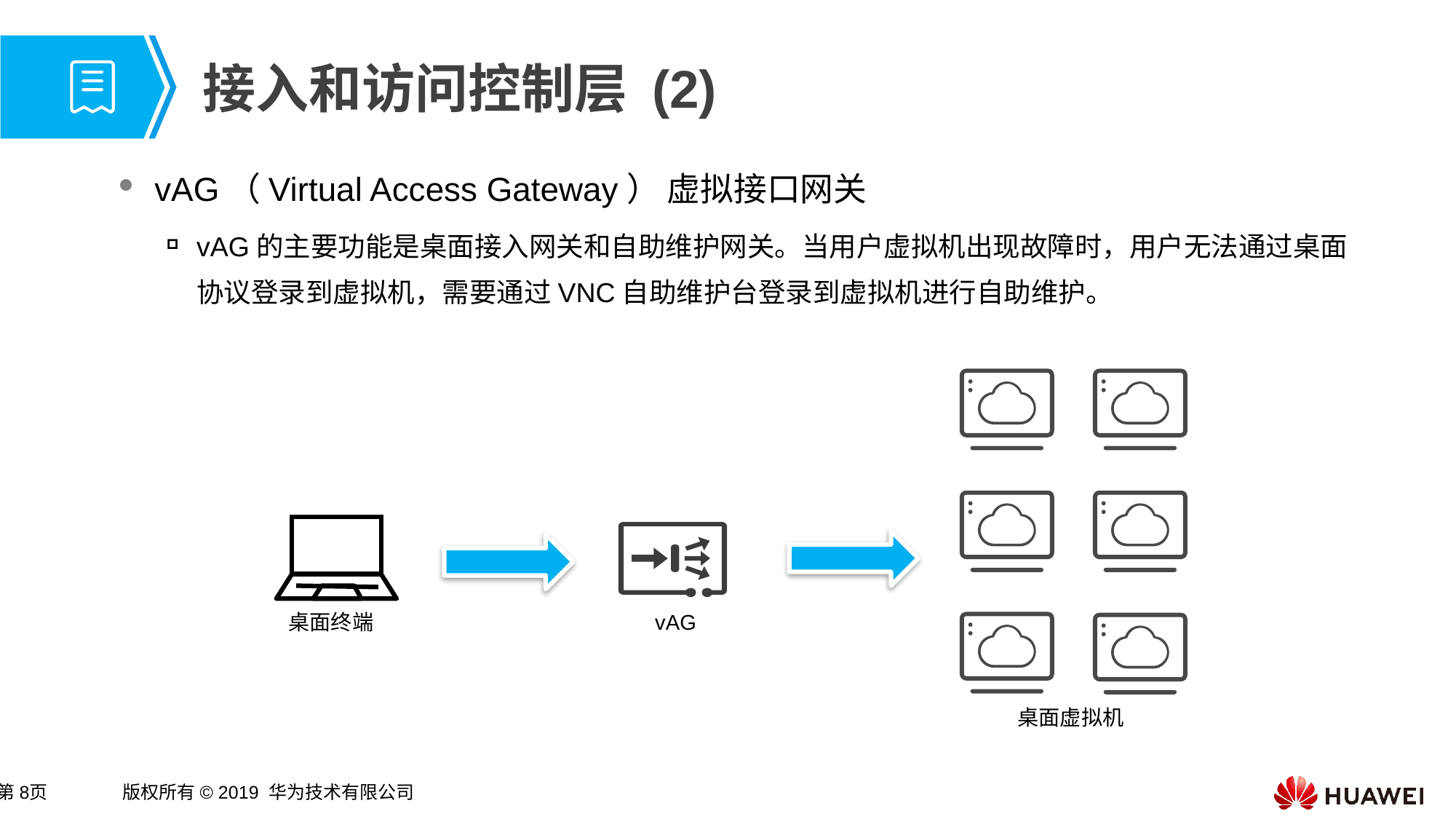

# 接入和访问控制层 (2)
vAG（Virtual Access Gateway） 虚拟接口网关
vAG的主要功能是桌面接入网关和自助维护网关。当用户虚拟机出现故障时，用户无法通过桌面协议登录到虚拟机，需要通过VNC自助维护台登录到虚拟机进行自助维护。

桌面终端
vAG

桌面虚拟机